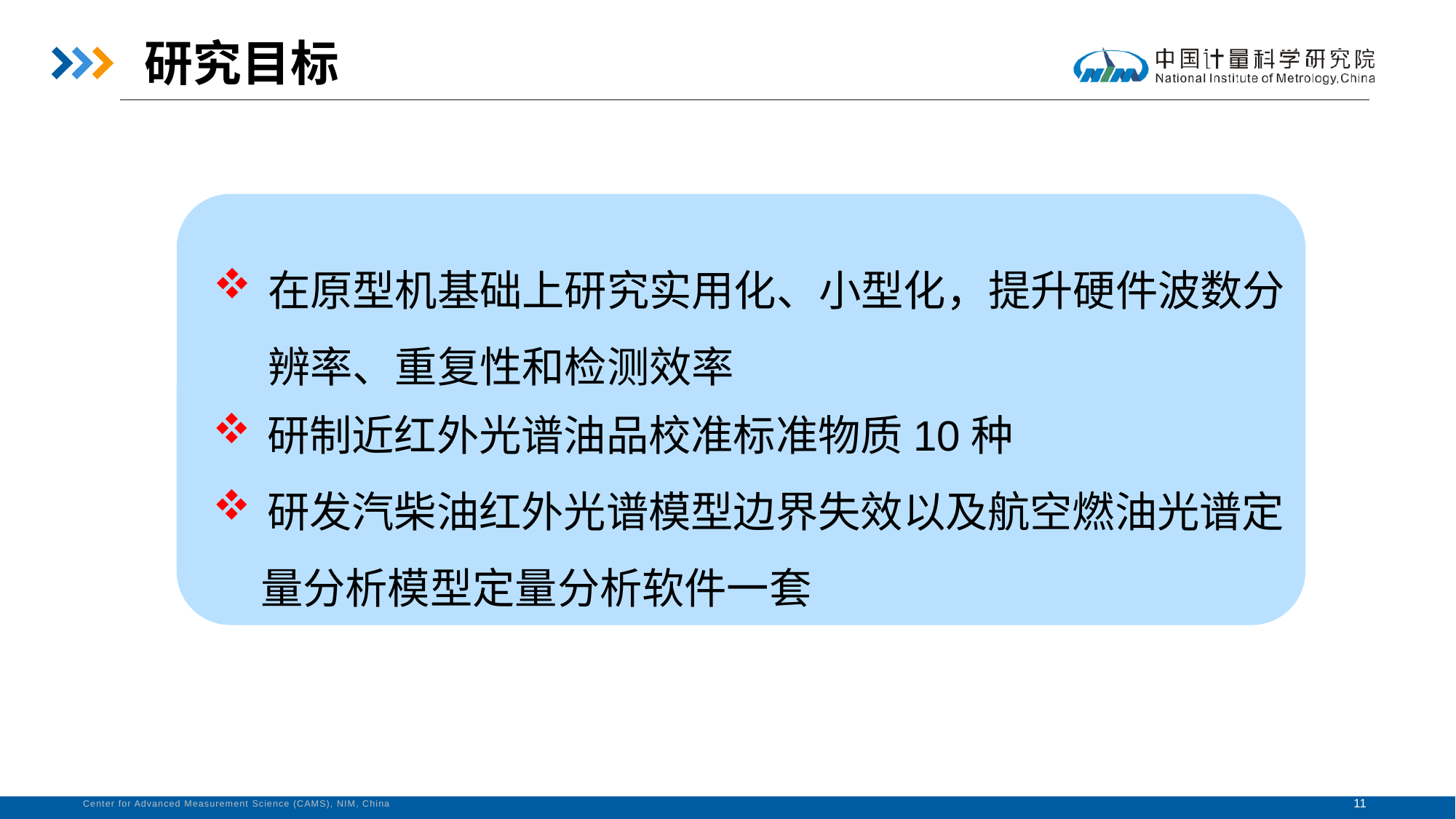

研究目标

在原型机基础上研究实用化、小型化，提升硬件波数分辨率、重复性和检测效率
研制近红外光谱油品校准标准物质10种
研发汽柴油红外光谱模型边界失效以及航空燃油光谱定
    量分析模型定量分析软件一套